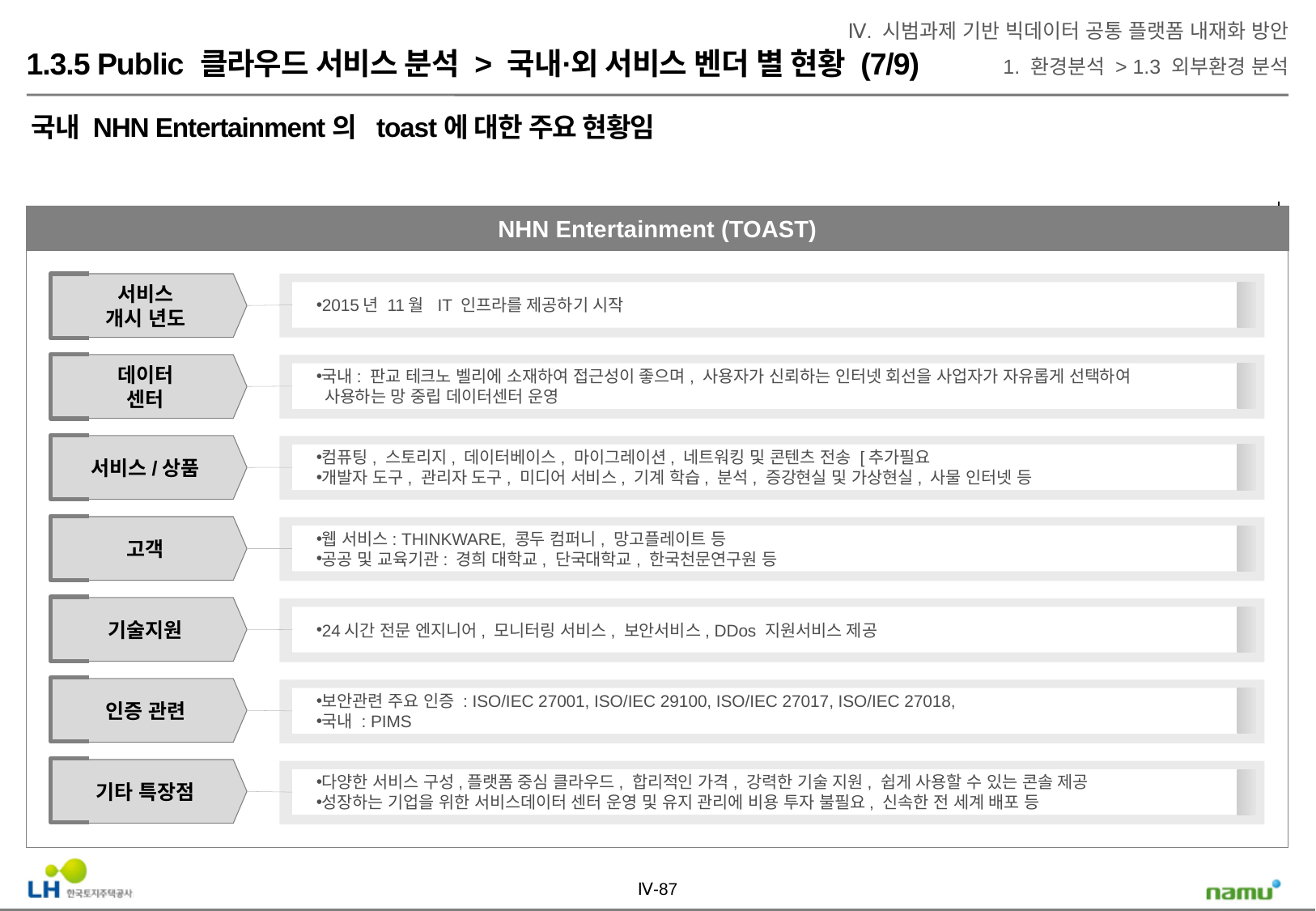

Ⅳ. 시범과제 기반 빅데이터 공통 플랫폼 내재화 방안
1. 환경분석 > 1.3 외부환경 분석
1.3.5 Public 클라우드 서비스 분석 > 국내∙외 서비스 벤더 별 현황 (7/9)
국내 NHN Entertainment의  toast에 대한 주요 현황임
NHN Entertainment (TOAST)

서비스
개시 년도
데이터
센터
서비스/상품
고객
기술지원
인증 관련
기타 특장점

2015년 11월  IT 인프라를 제공하기 시작

국내: 판교 테크노 벨리에 소재하여 접근성이 좋으며, 사용자가 신뢰하는 인터넷 회선을 사업자가 자유롭게 선택하여
    사용하는 망 중립 데이터센터 운영

컴퓨팅, 스토리지, 데이터베이스, 마이그레이션, 네트워킹 및 콘텐츠 전송 [추가필요
개발자 도구, 관리자 도구, 미디어 서비스, 기계 학습, 분석, 증강현실 및 가상현실, 사물 인터넷 등

웹 서비스: THINKWARE, 콩두 컴퍼니, 망고플레이트 등
공공 및 교육기관: 경희 대학교, 단국대학교, 한국천문연구원 등

24시간 전문 엔지니어, 모니터링 서비스, 보안서비스, DDos 지원서비스 제공

보안관련 주요 인증 : ISO/IEC 27001, ISO/IEC 29100, ISO/IEC 27017, ISO/IEC 27018,
국내 : PIMS

다양한 서비스 구성,플랫폼 중심 클라우드, 합리적인 가격, 강력한 기술 지원, 쉽게 사용할 수 있는 콘솔 제공
성장하는 기업을 위한 서비스데이터 센터 운영 및 유지 관리에 비용 투자 불필요, 신속한 전 세계 배포 등